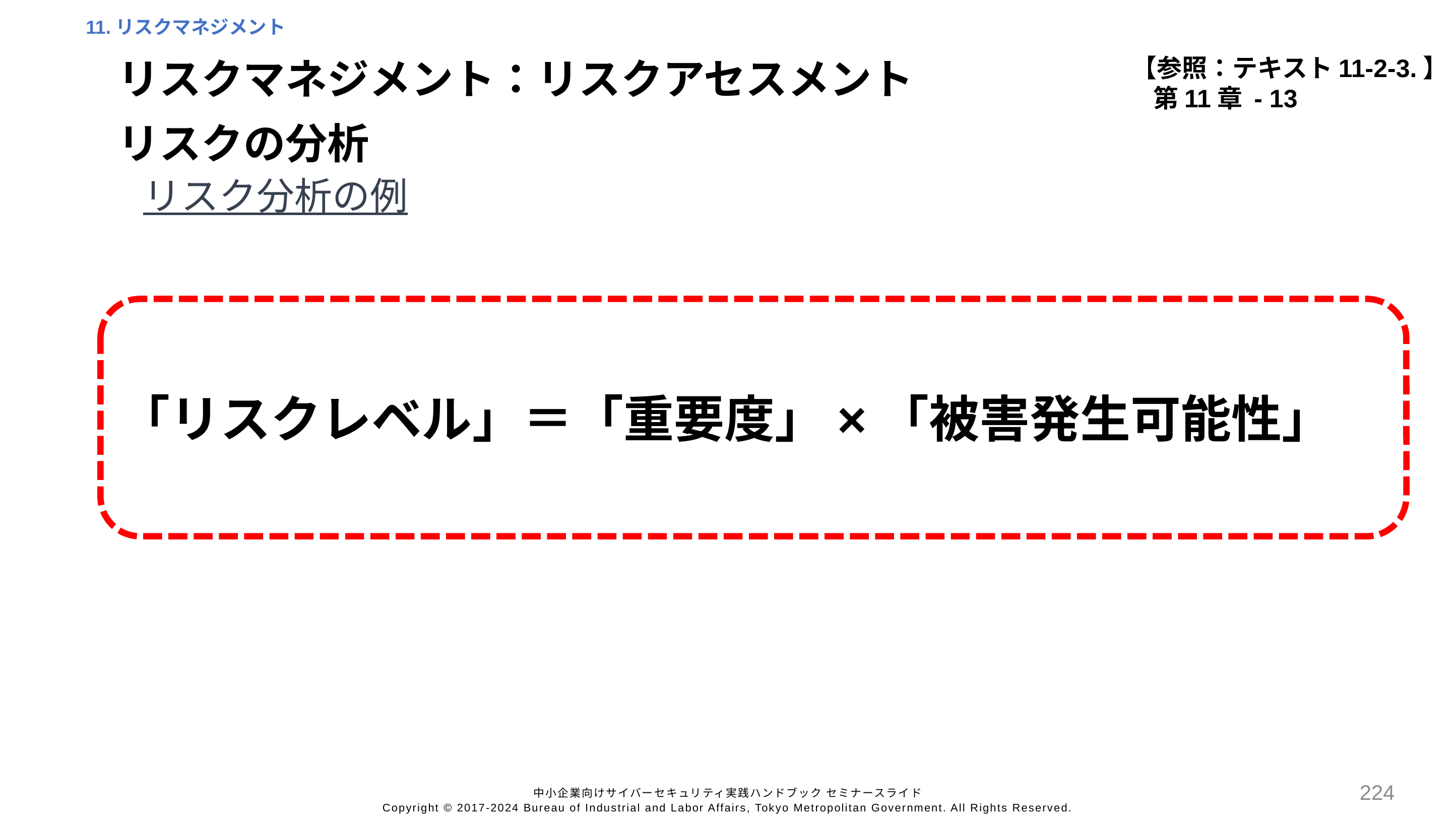

11.リスクマネジメント
【参照：テキスト11-2-3.】
第11章 - 13
リスクマネジメント：リスクアセスメント
リスクの分析
リスク分析の例
「リスクレベル」＝「重要度」×「被害発生可能性」
224